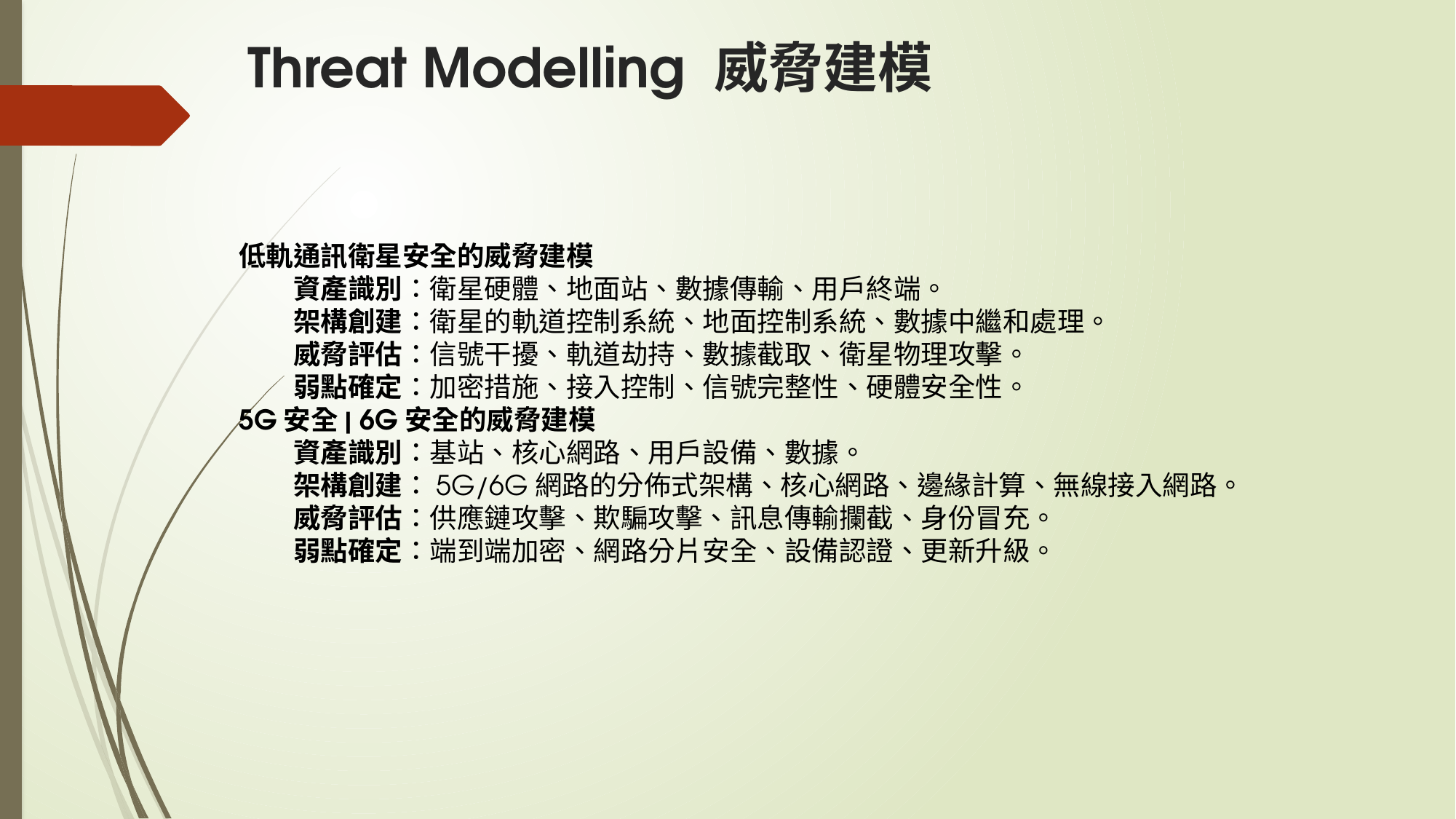

# Threat Modelling 威脅建模
低軌通訊衛星安全的威脅建模
資產識別：衛星硬體、地面站、數據傳輸、用戶終端。
架構創建：衛星的軌道控制系統、地面控制系統、數據中繼和處理。
威脅評估：信號干擾、軌道劫持、數據截取、衛星物理攻擊。
弱點確定：加密措施、接入控制、信號完整性、硬體安全性。
5G安全| 6G安全的威脅建模
資產識別：基站、核心網路、用戶設備、數據。
架構創建：5G/6G網路的分佈式架構、核心網路、邊緣計算、無線接入網路。
威脅評估：供應鏈攻擊、欺騙攻擊、訊息傳輸攔截、身份冒充。
弱點確定：端到端加密、網路分片安全、設備認證、更新升級。